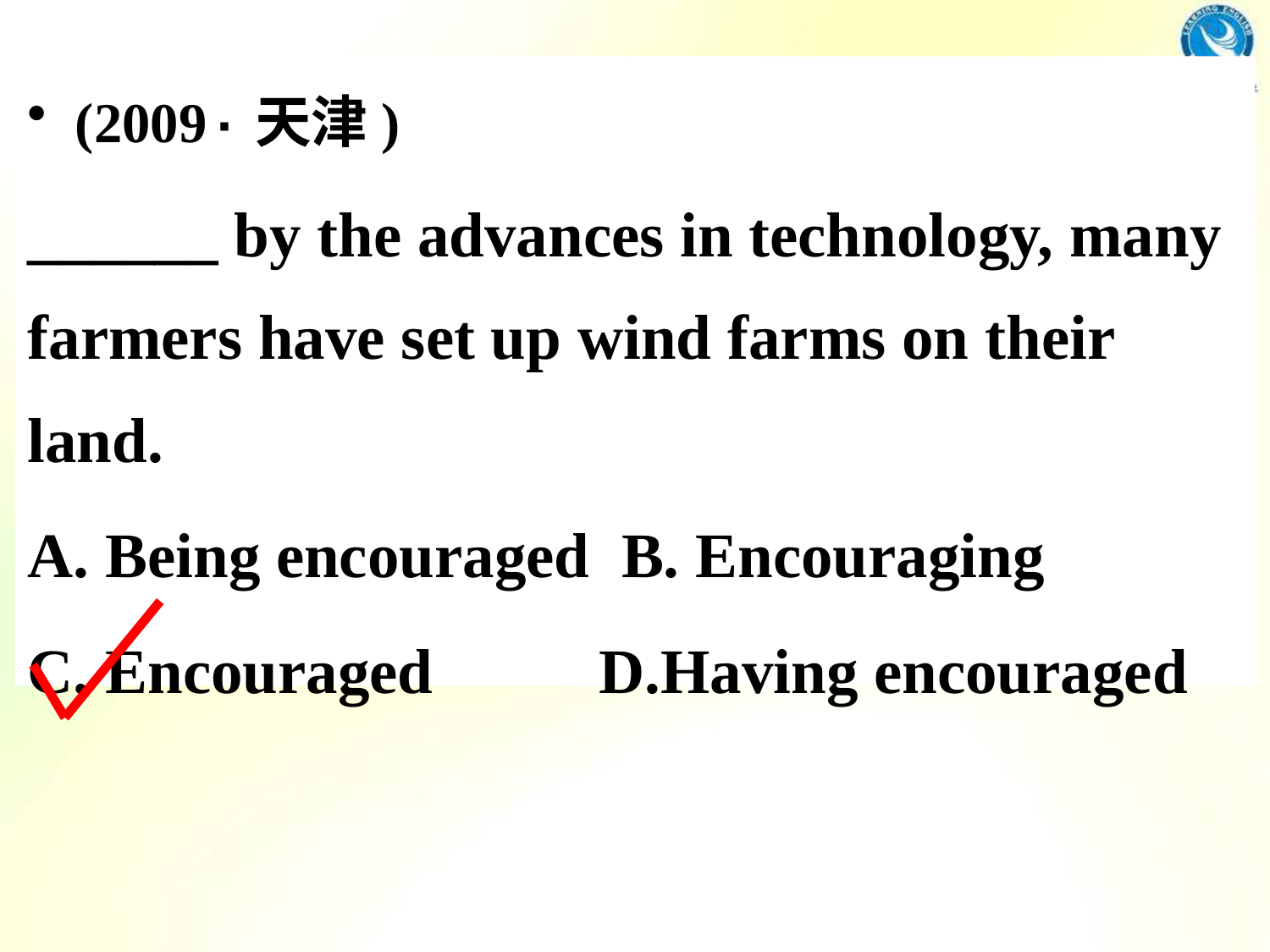

(2009·天津)
______ by the advances in technology, many farmers have set up wind farms on their land.
A. Being encouraged  B. Encouraging
C. Encouraged  	    D.Having encouraged